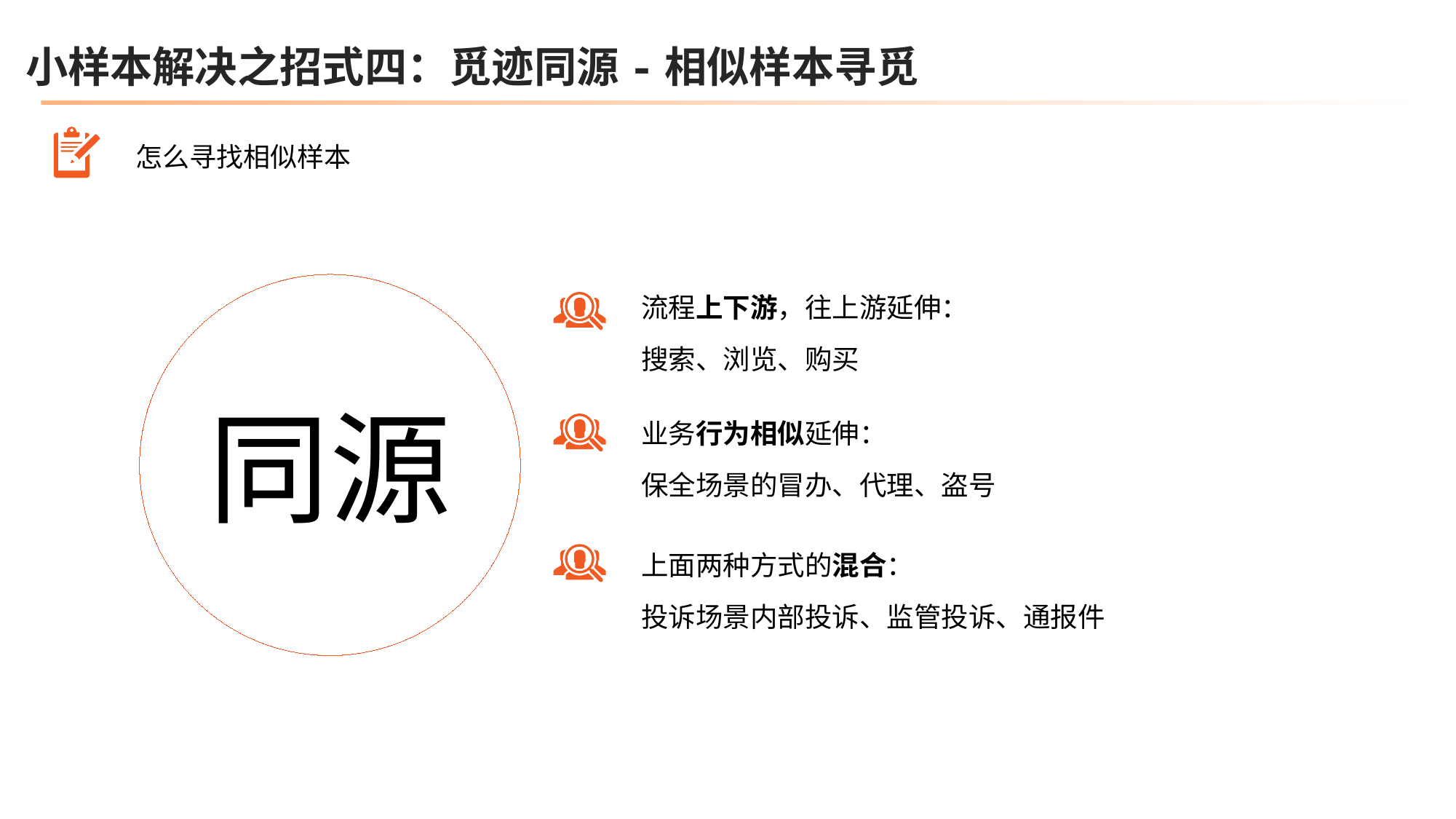

小样本解决之招式四：觅迹同源-相似样本寻觅

怎么寻找相似样本
同源
流程上下游，往上游延伸：

搜索、浏览、购买
业务行为相似延伸：

保全场景的冒办、代理、盗号
上面两种方式的混合：

投诉场景内部投诉、监管投诉、通报件